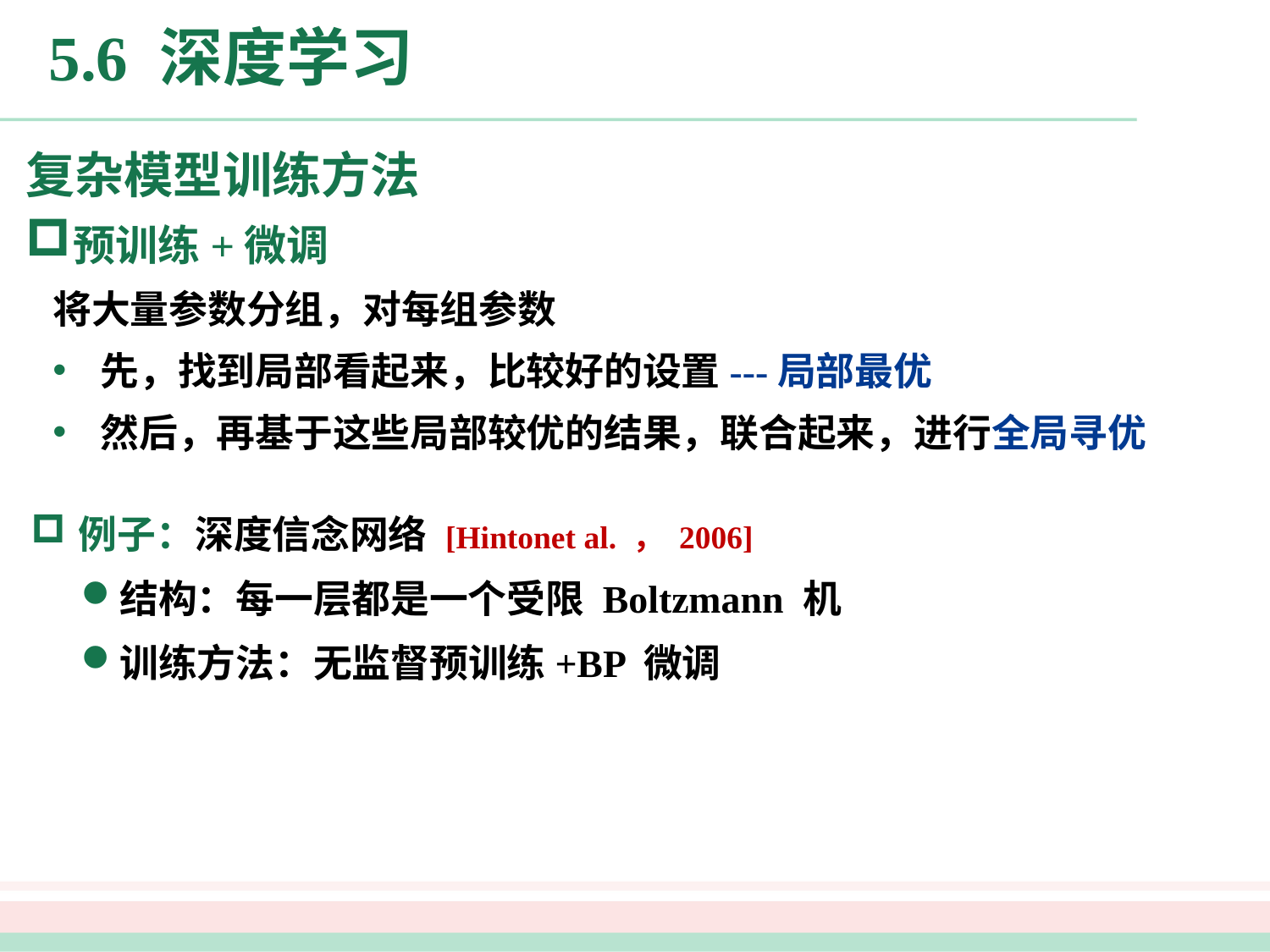

# 5.6 深度学习
复杂模型训练方法
预训练+微调
将大量参数分组，对每组参数
先，找到局部看起来，比较好的设置---局部最优
然后，再基于这些局部较优的结果，联合起来，进行全局寻优
例子：深度信念网络 [Hintonet al. ， 2006]
结构：每一层都是一个受限 Boltzmann 机
训练方法：无监督预训练+BP 微调